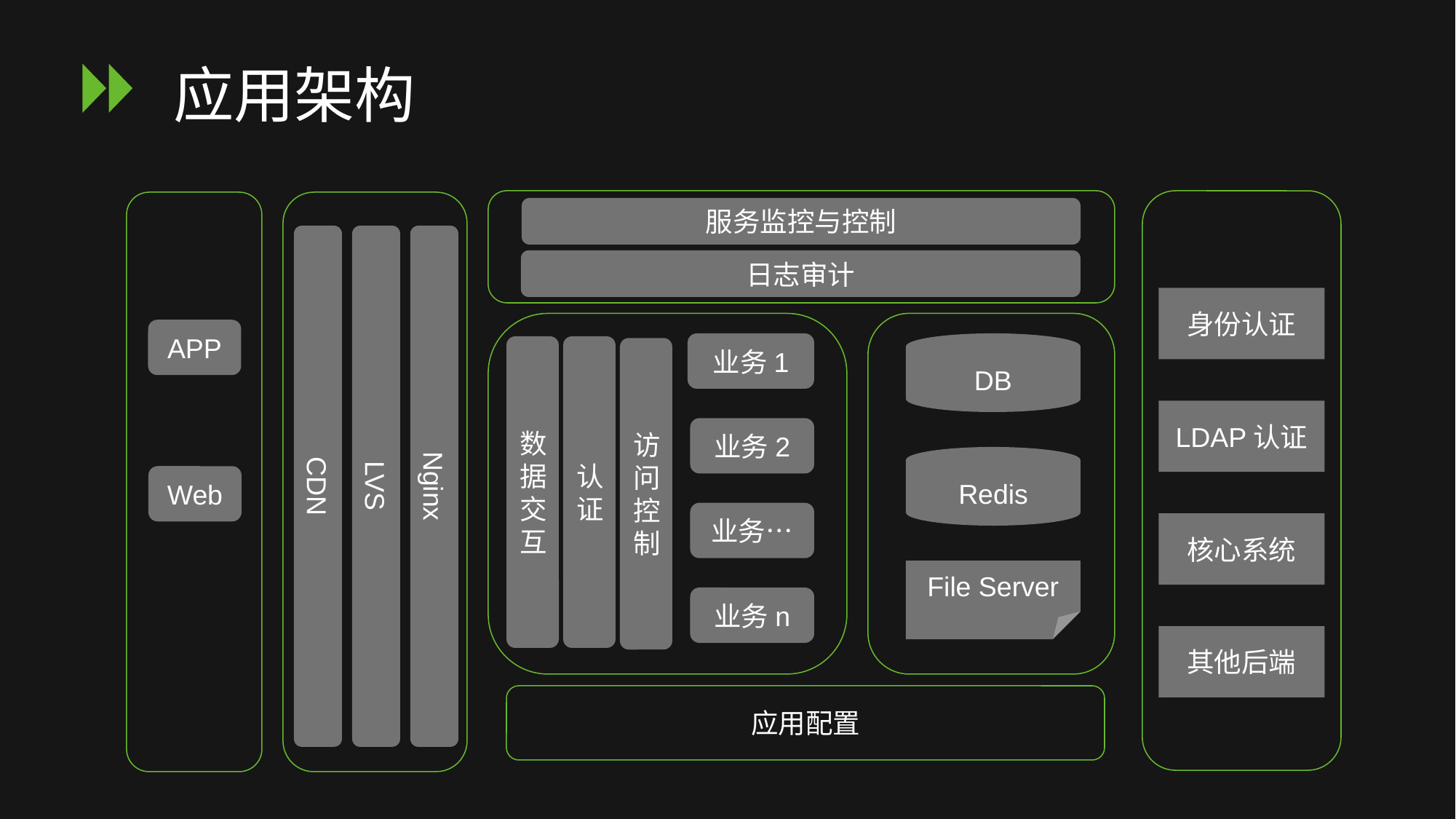

# 应用架构

服务监控与控制
CDN
LVS
Nginx
日志审计
身份认证

APP
业务1
DB
数据交互
认证
访问控制
LDAP认证
业务2
Redis
Web
业务…
核心系统
File Server
业务n
其他后端
应用配置